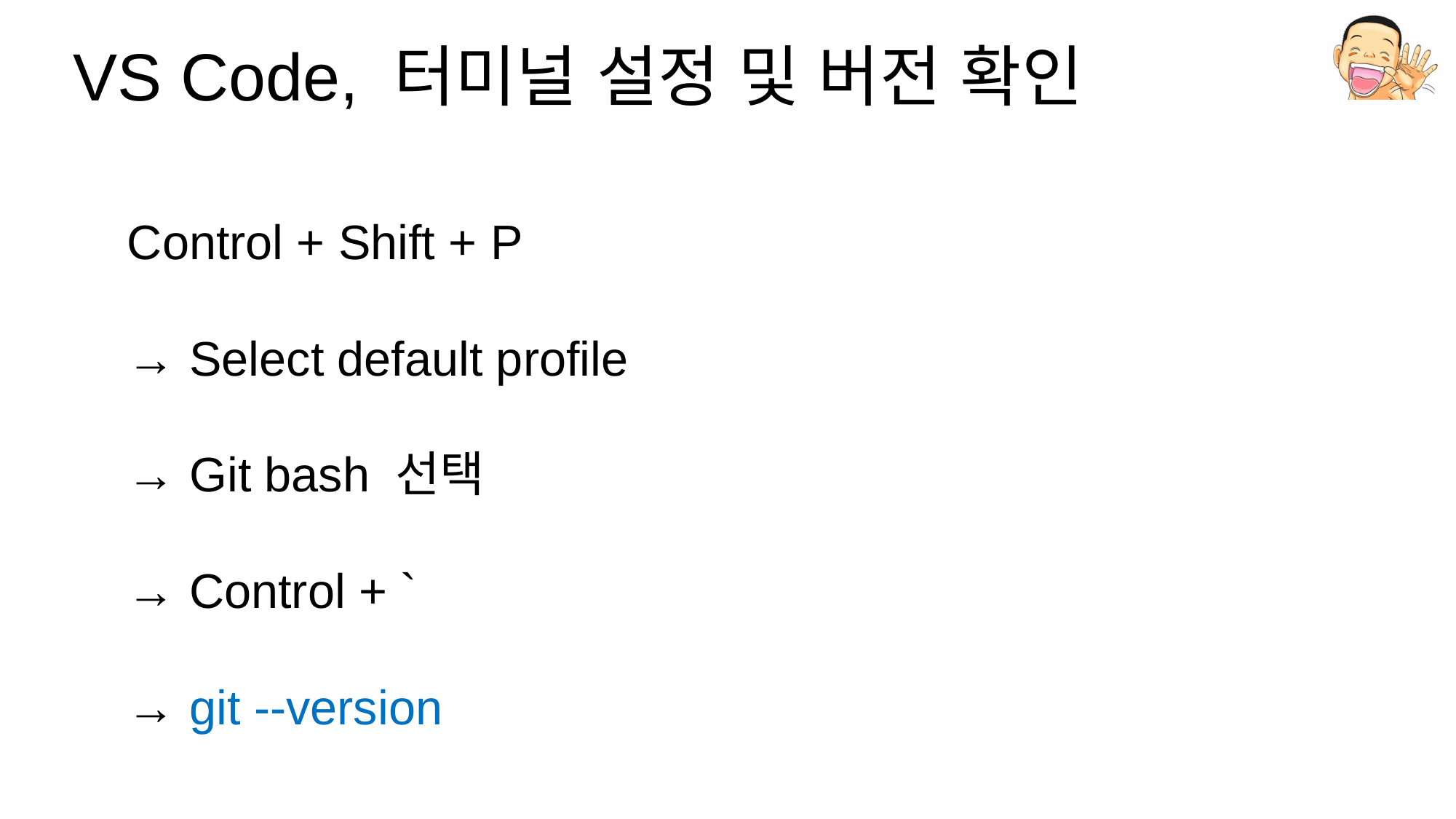

# VS Code, 터미널 설정 및 버전 확인
Control + Shift + P

→ Select default profile

→ Git bash 선택

→ Control + `

→ git --version